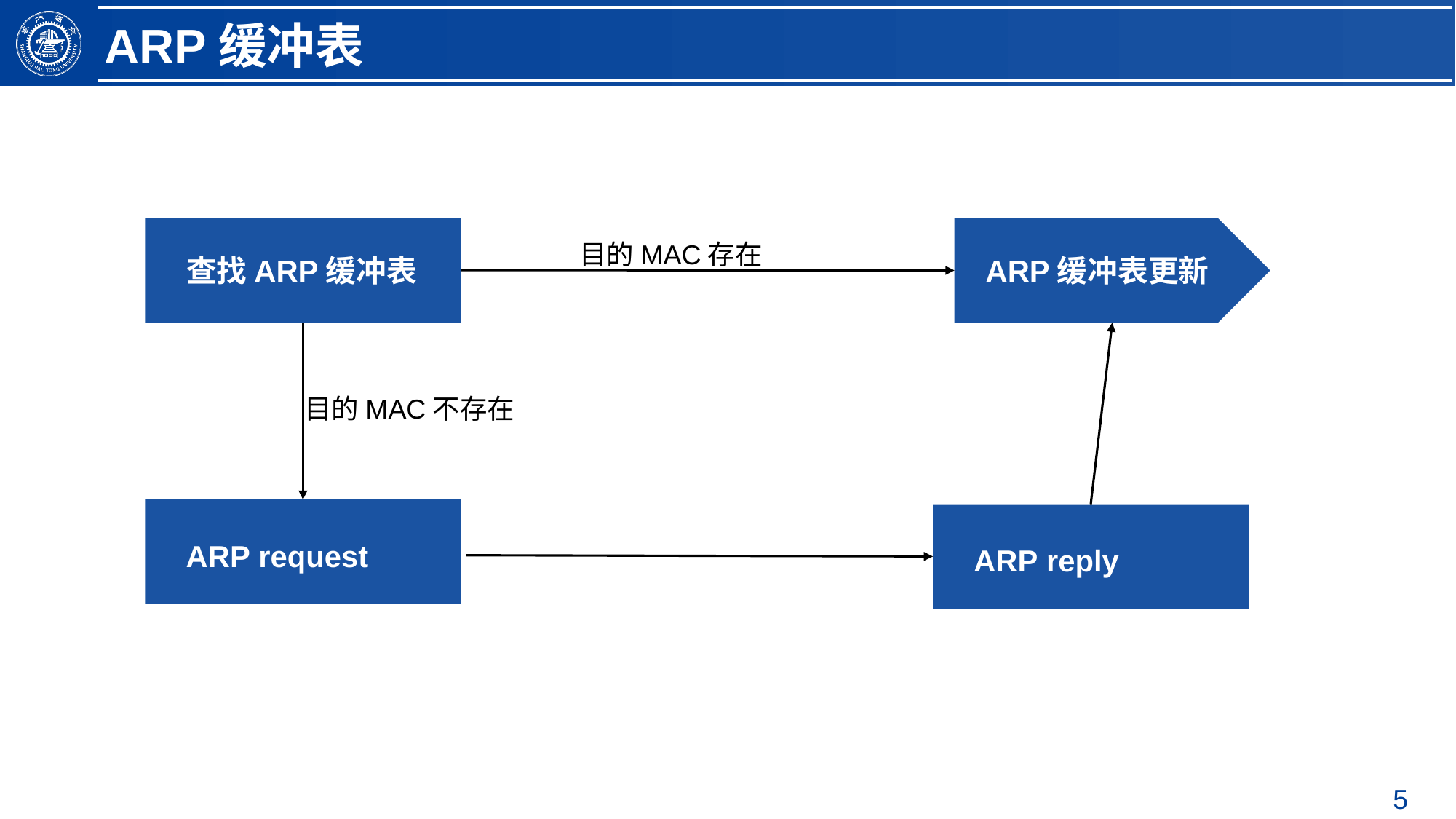

ARP缓冲表

 查找ARP缓冲表

ARP缓冲表更新
目的MAC存在
目的MAC不存在

 ARP request

 ARP reply
5